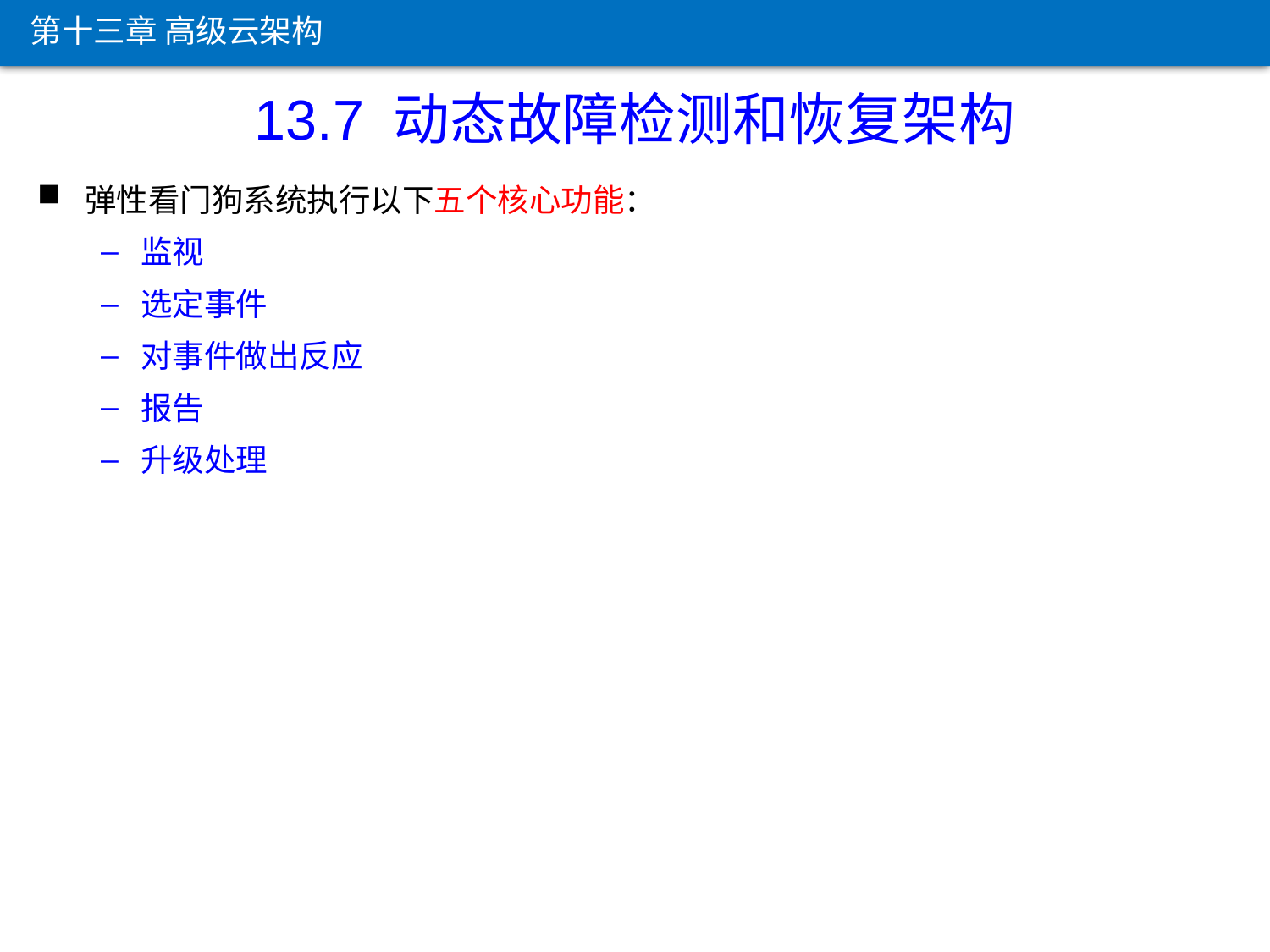

第十三章 高级云架构
13.7 动态故障检测和恢复架构
弹性看门狗系统执行以下五个核心功能：
监视
选定事件
对事件做出反应
报告
升级处理
35